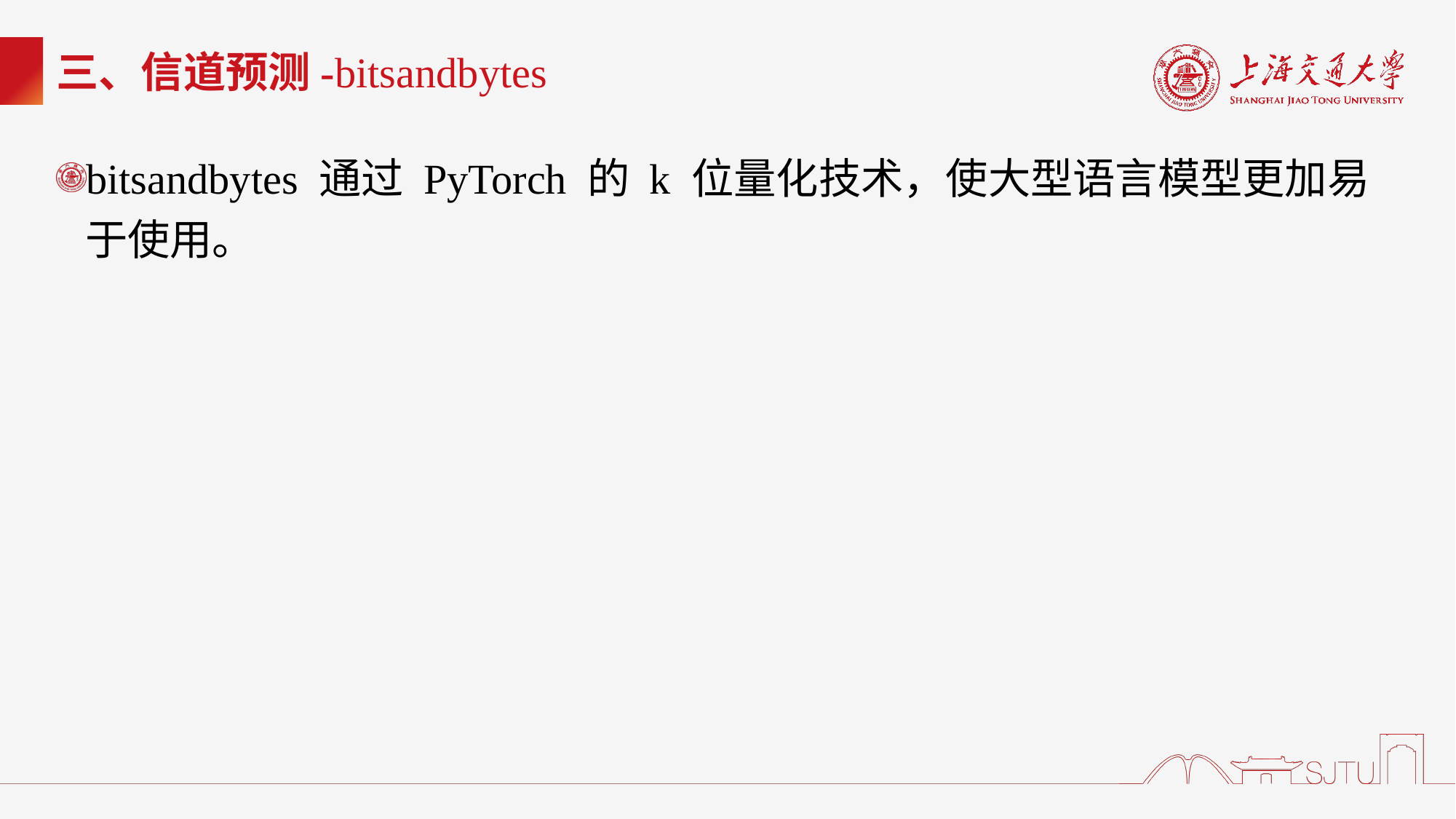

# 三、信道预测-bitsandbytes
bitsandbytes 通过 PyTorch 的 k 位量化技术，使大型语言模型更加易于使用。